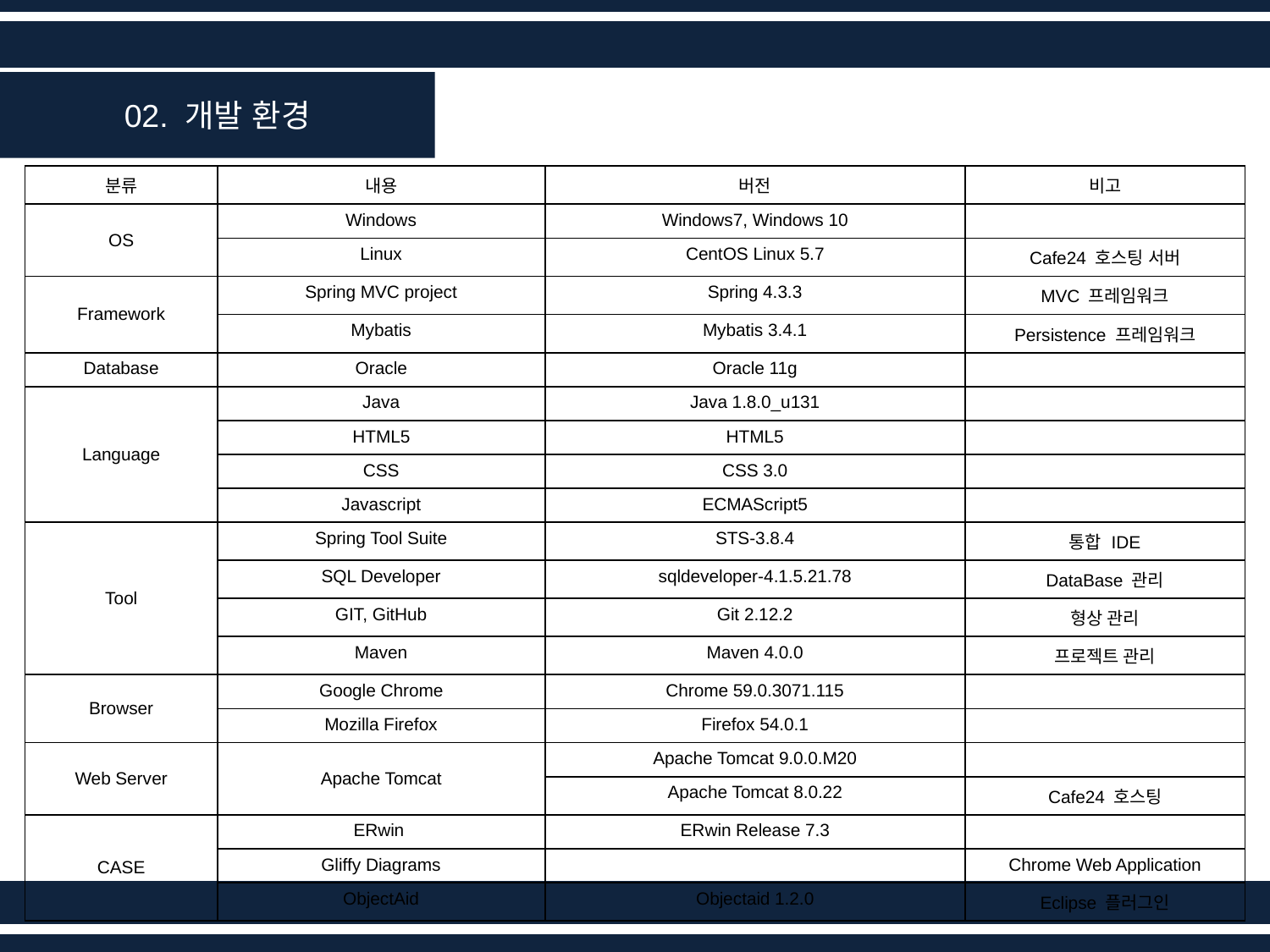

02. 개발 환경
| 분류 | 내용 | 버전 | 비고 |
| --- | --- | --- | --- |
| OS | Windows | Windows7, Windows 10 |  |
|  | Linux | CentOS Linux 5.7 | Cafe24 호스팅 서버 |
| Framework | Spring MVC project | Spring 4.3.3 | MVC 프레임워크 |
|  | Mybatis | Mybatis 3.4.1 | Persistence 프레임워크 |
| Database | Oracle | Oracle 11g |  |
| Language | Java | Java 1.8.0\_u131 |  |
|  | HTML5 | HTML5 |  |
|  | CSS | CSS 3.0 |  |
|  | Javascript | ECMAScript5 |  |
| Tool | Spring Tool Suite | STS-3.8.4 | 통합 IDE |
|  | SQL Developer | sqldeveloper-4.1.5.21.78 | DataBase 관리 |
|  | GIT, GitHub | Git 2.12.2 | 형상 관리 |
|  | Maven | Maven 4.0.0 | 프로젝트 관리 |
| Browser | Google Chrome | Chrome 59.0.3071.115 |  |
|  | Mozilla Firefox | Firefox 54.0.1 |  |
| Web Server | Apache Tomcat | Apache Tomcat 9.0.0.M20 |  |
|  |  | Apache Tomcat 8.0.22 | Cafe24 호스팅 |
| CASE | ERwin | ERwin Release 7.3 |  |
|  | Gliffy Diagrams |  | Chrome Web Application |
|  | ObjectAid | Objectaid 1.2.0 | Eclipse 플러그인 |